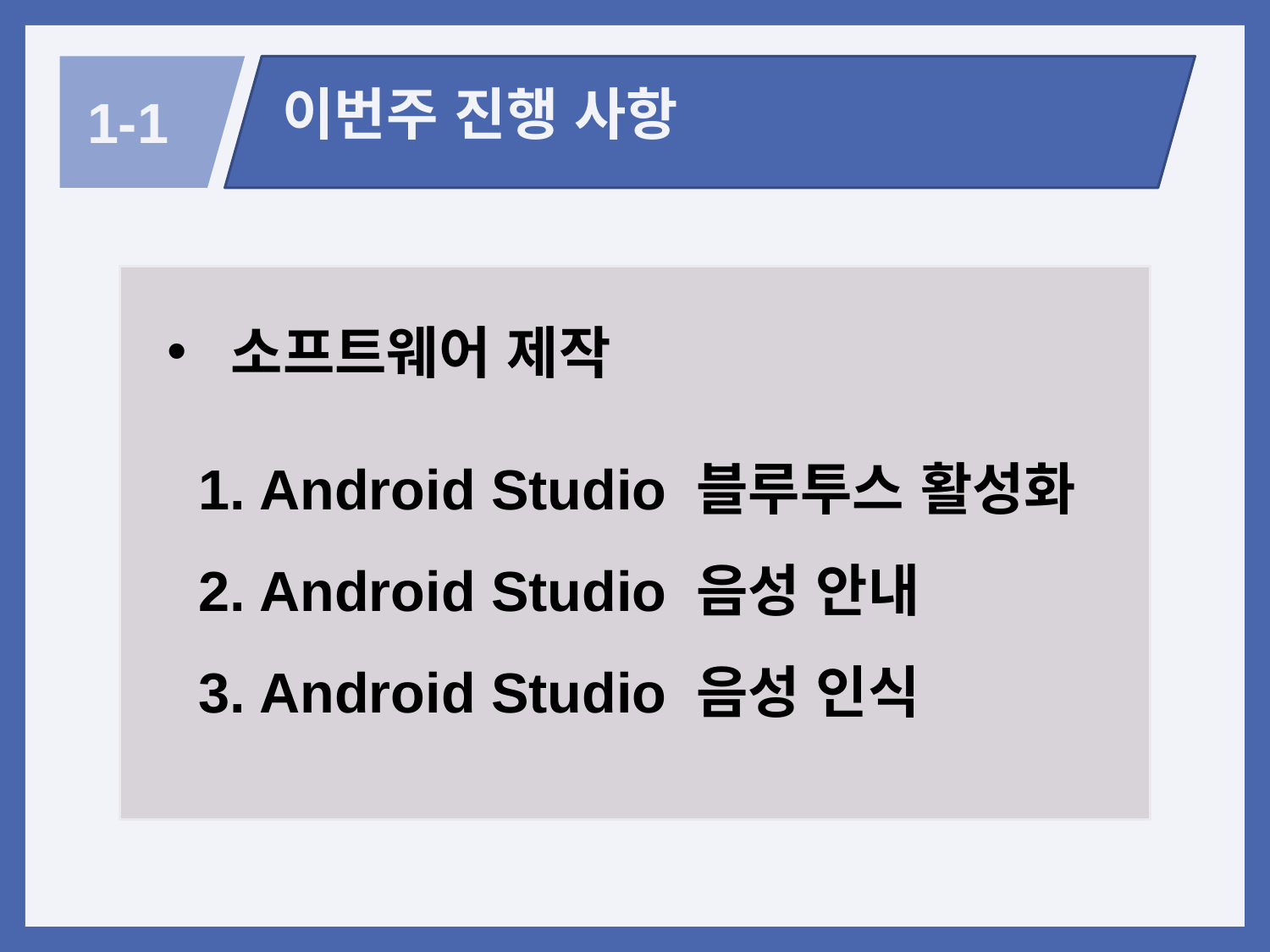

이번주 진행 사항
1-1

소프트웨어 제작

  1. Android Studio 블루투스 활성화
  2. Android Studio 음성 안내
  3. Android Studio 음성 인식